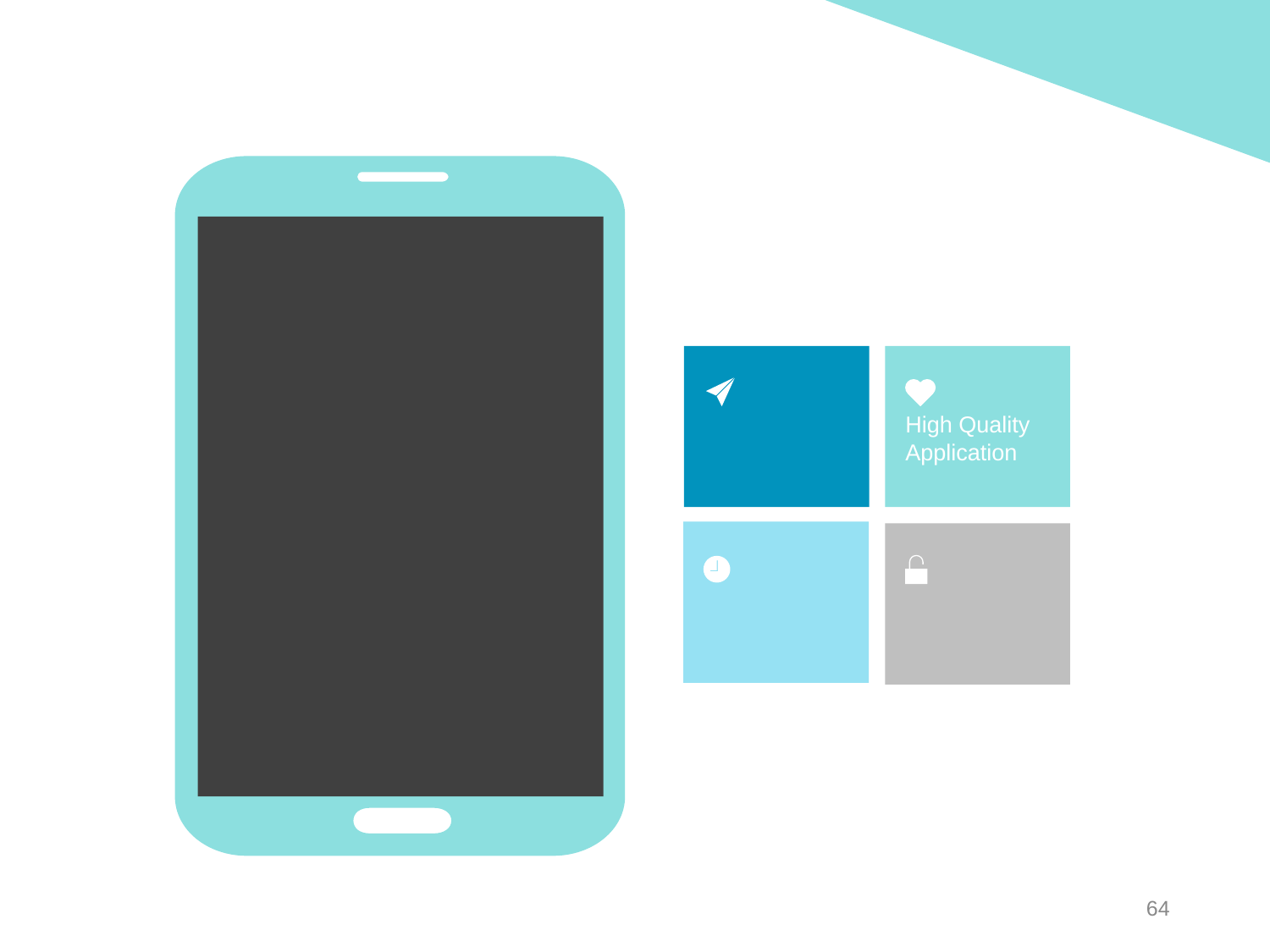

High Quality
Application
2..카메라 삼각대와 반사판 설정

64